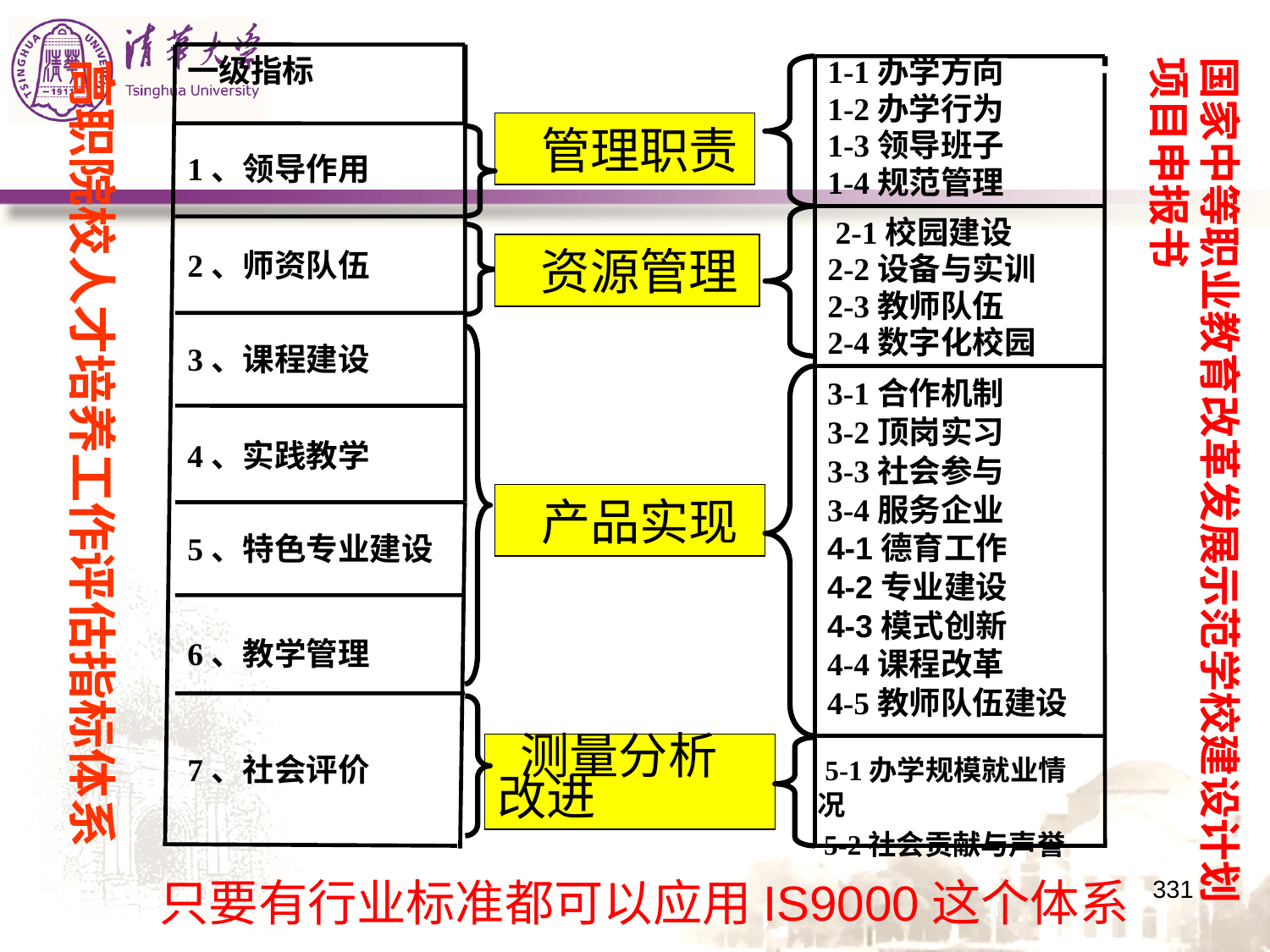

国家中等职业教育改革发展示范学校建设计划
项目申报书

一级指标

高职院校人才培养工作评估指标体系
1-1办学方向
1-2办学行为
1-3领导班子
1-4规范管理

  管理职责

1、领导作用

 2-1校园建设
2-2设备与实训
2-3教师队伍
2-4数字化校园

  资源管理
2、师资队伍

3、课程建设

3-1合作机制
3-2顶岗实习
3-3社会参与
3-4服务企业
4-1德育工作
4-2专业建设
4-3模式创新
4-4课程改革
4-5教师队伍建设

4、实践教学

  产品实现

5、特色专业建设

6、教学管理

 测量分析
改进

 5-1办学规模就业情况
 5-2社会贡献与声誉
7、社会评价

只要有行业标准都可以应用IS9000这个体系
331